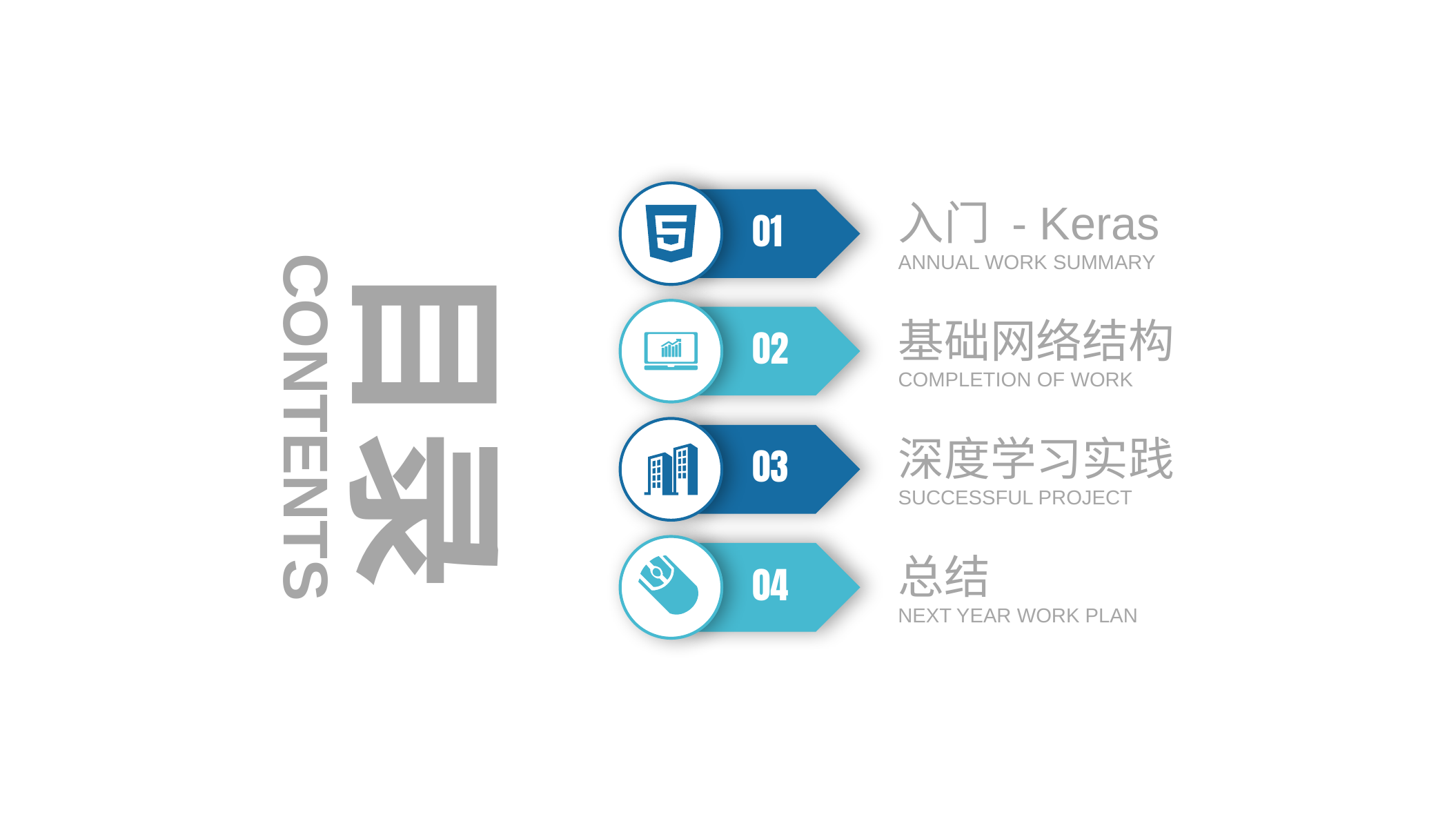

01
入门 - Keras
ANNUAL WORK SUMMARY
目录

02
基础网络结构
COMPLETION OF WORK
CONTENTS

03
深度学习实践
SUCCESSFUL PROJECT

04
总结
NEXT YEAR WORK PLAN